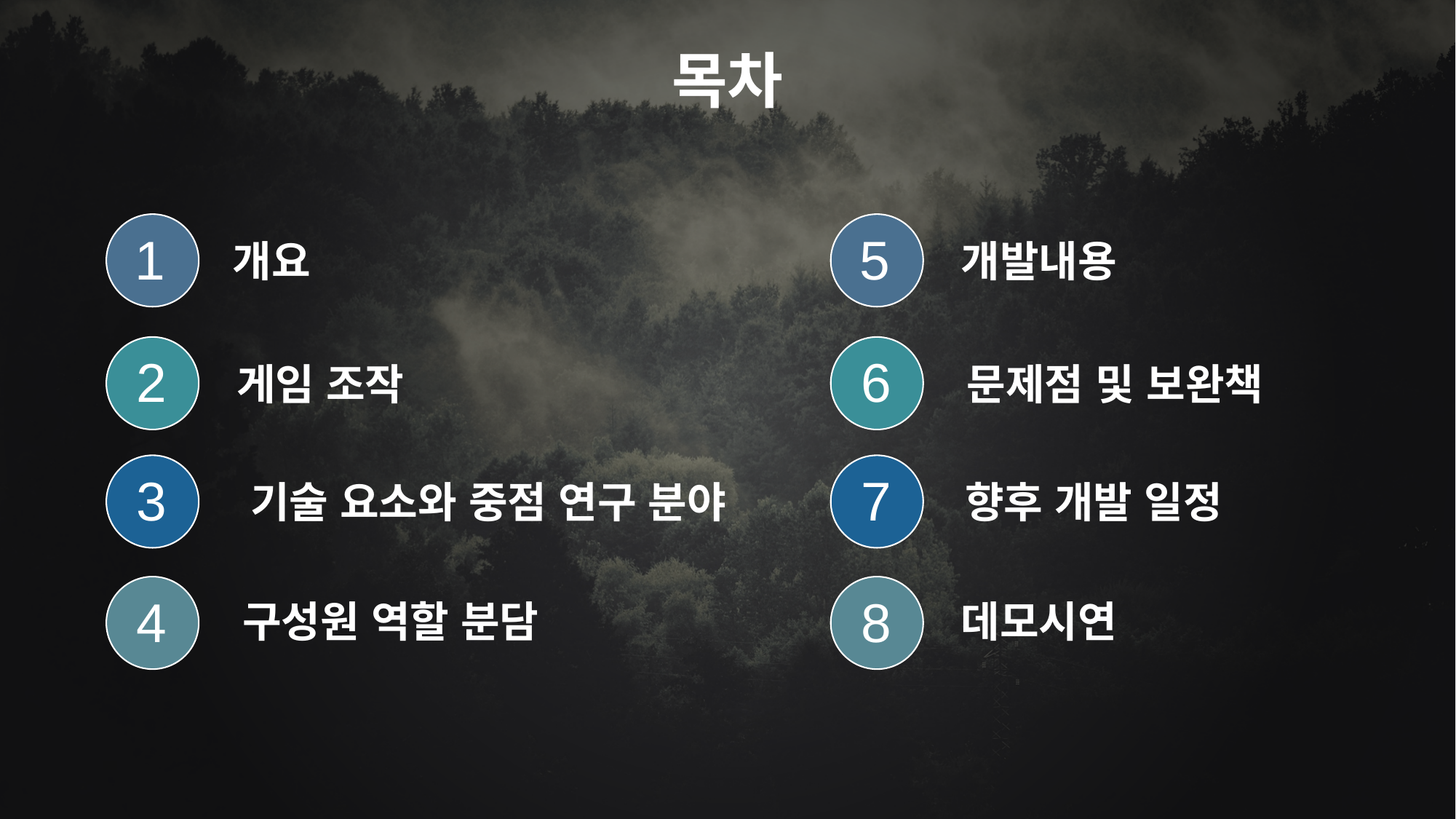

목차

1
개요

5
개발내용

2
게임 조작

6
문제점 및 보완책

3
기술 요소와 중점 연구 분야

7
향후 개발 일정

4
구성원 역할 분담

8
데모시연
2